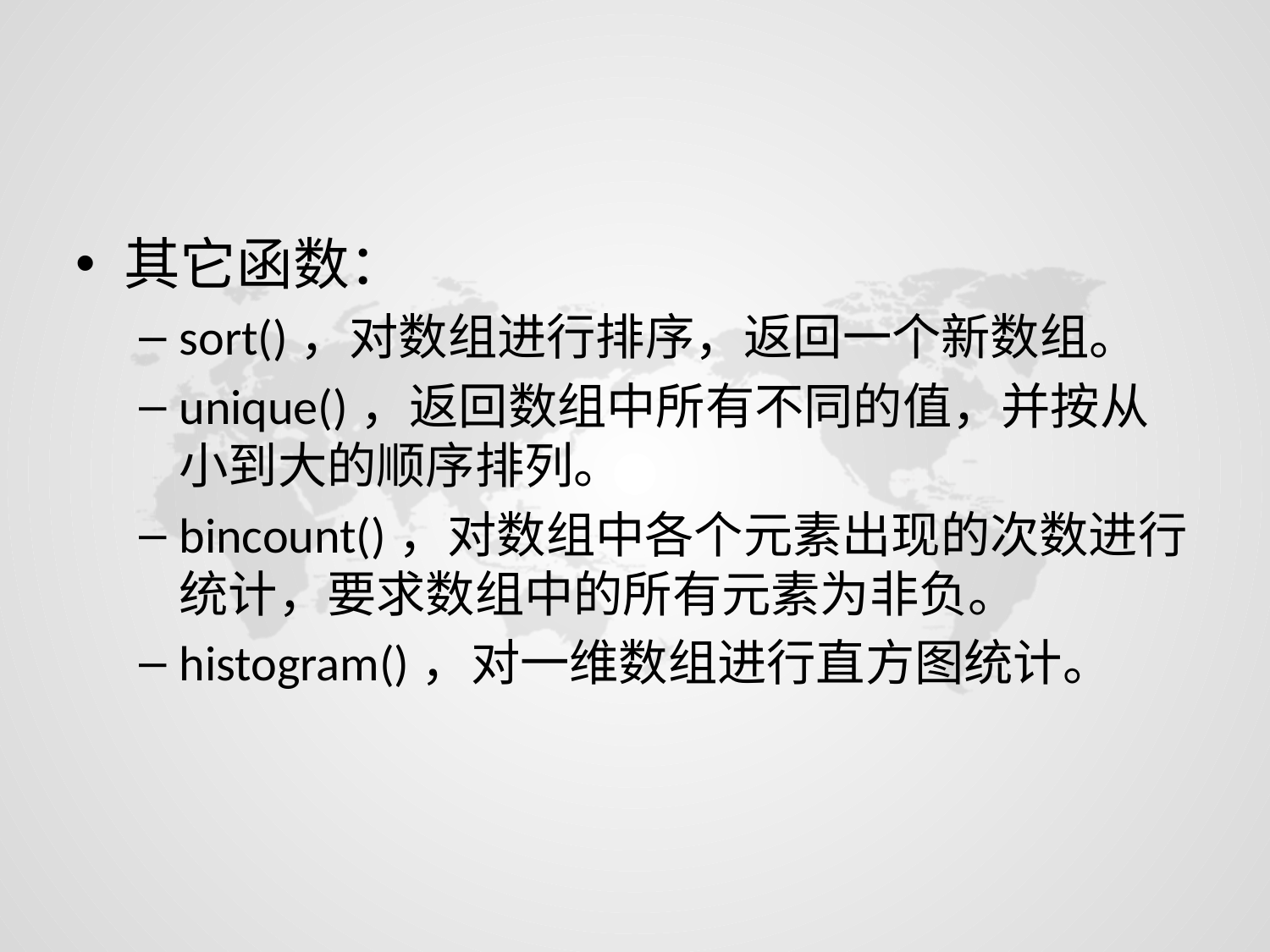

#
其它函数：
sort()，对数组进行排序，返回一个新数组。
unique()，返回数组中所有不同的值，并按从小到大的顺序排列。
bincount()，对数组中各个元素出现的次数进行统计，要求数组中的所有元素为非负。
histogram()，对一维数组进行直方图统计。